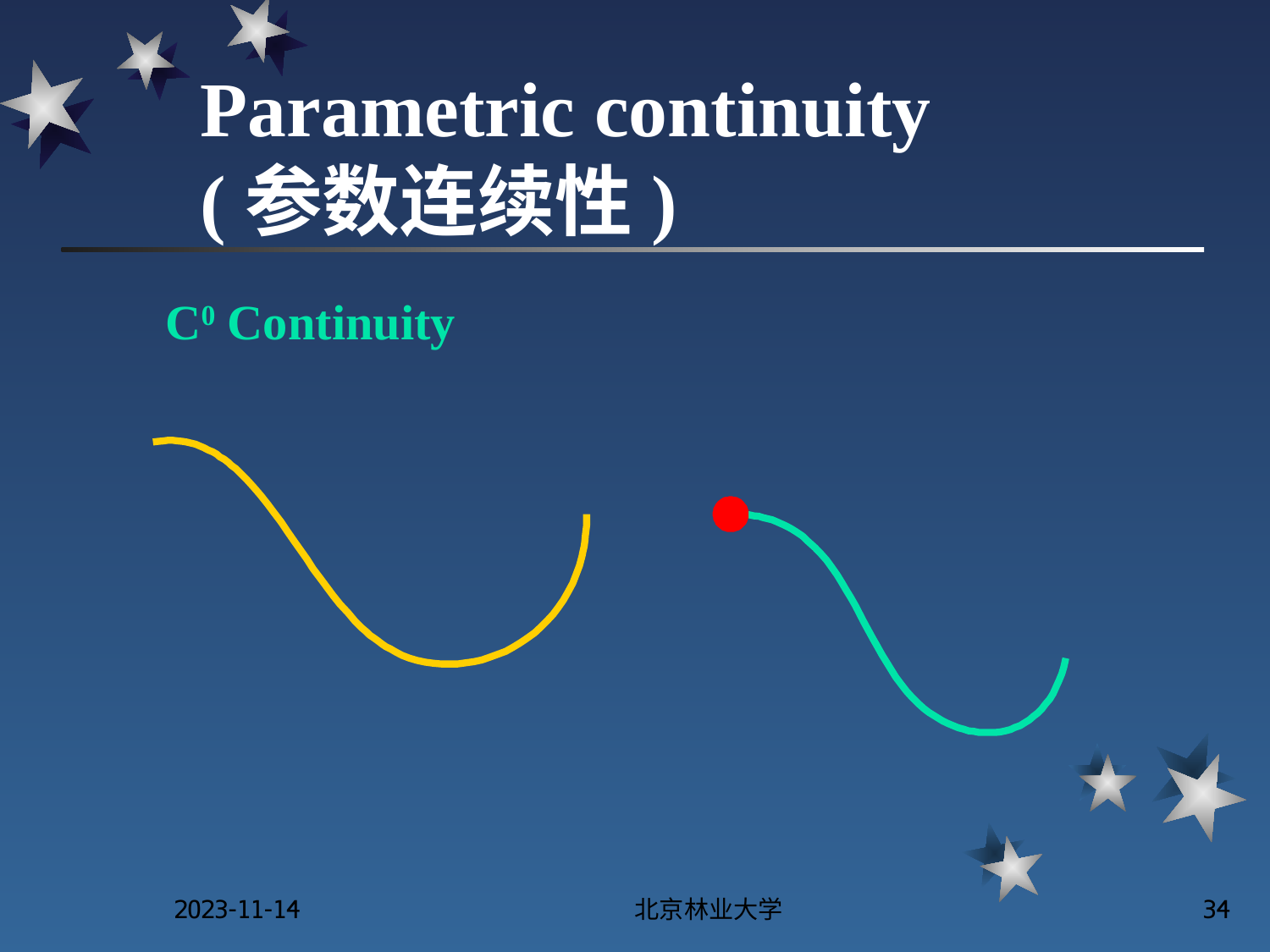

# Parametric continuity (参数连续性)
C0 Continuity

2023-11-14
北京林业大学
34